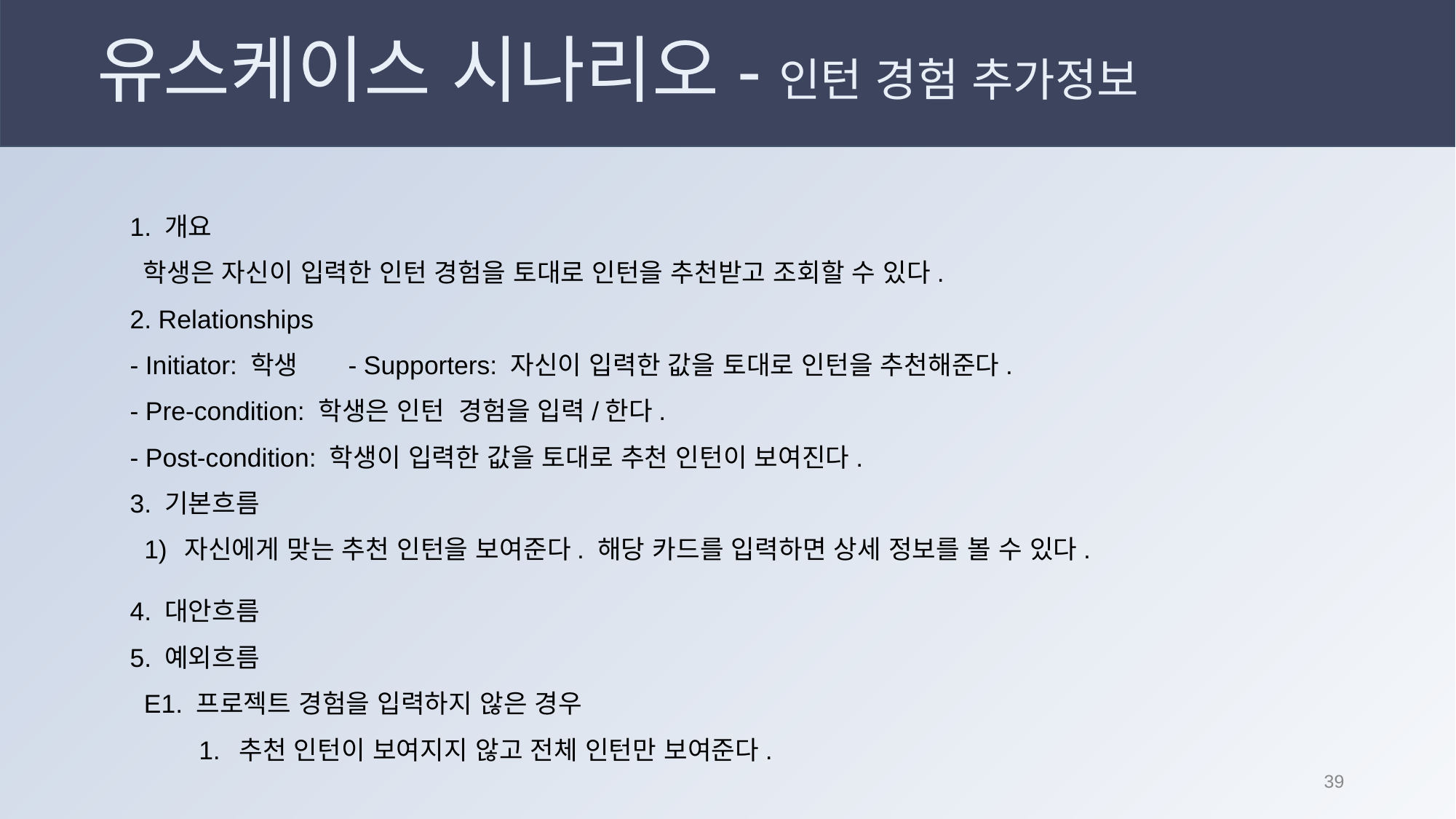

# 유스케이스 시나리오-인턴 경험 추가정보

1. 개요
 학생은 자신이 입력한 인턴 경험을 토대로 인턴을 추천받고 조회할 수 있다.
2. Relationships
- Initiator: 학생	- Supporters: 자신이 입력한 값을 토대로 인턴을 추천해준다.
- Pre-condition: 학생은 인턴  경험을 입력/한다.
- Post-condition: 학생이 입력한 값을 토대로 추천 인턴이 보여진다.
3. 기본흐름
자신에게 맞는 추천 인턴을 보여준다. 해당 카드를 입력하면 상세 정보를 볼 수 있다.

4. 대안흐름
5. 예외흐름
  E1. 프로젝트 경험을 입력하지 않은 경우
추천 인턴이 보여지지 않고 전체 인턴만 보여준다.

39